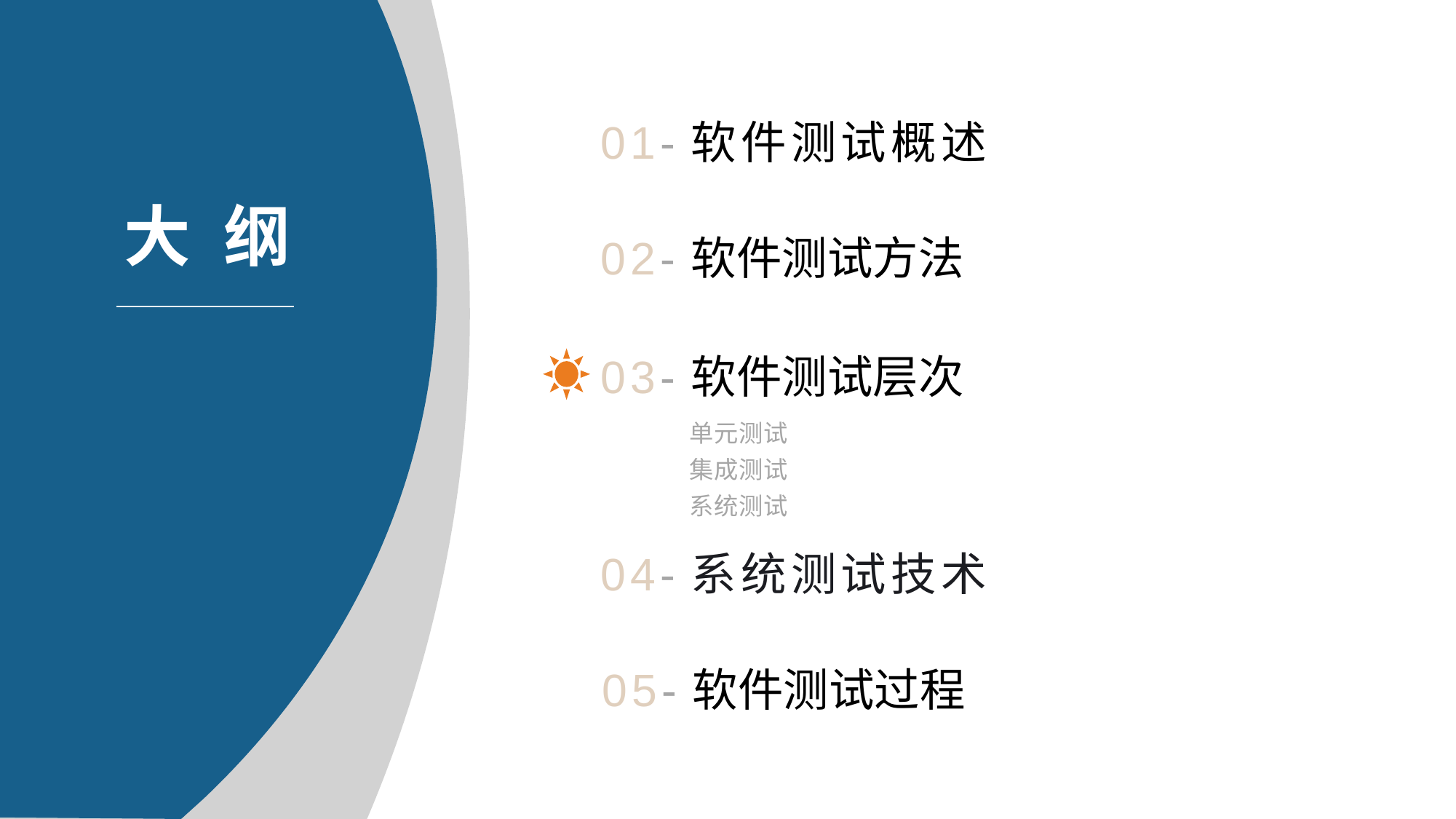

01-软件测试概述
02-软件测试方法

03-软件测试层次

单元测试
集成测试
系统测试
04-系统测试技术
05-软件测试过程
42